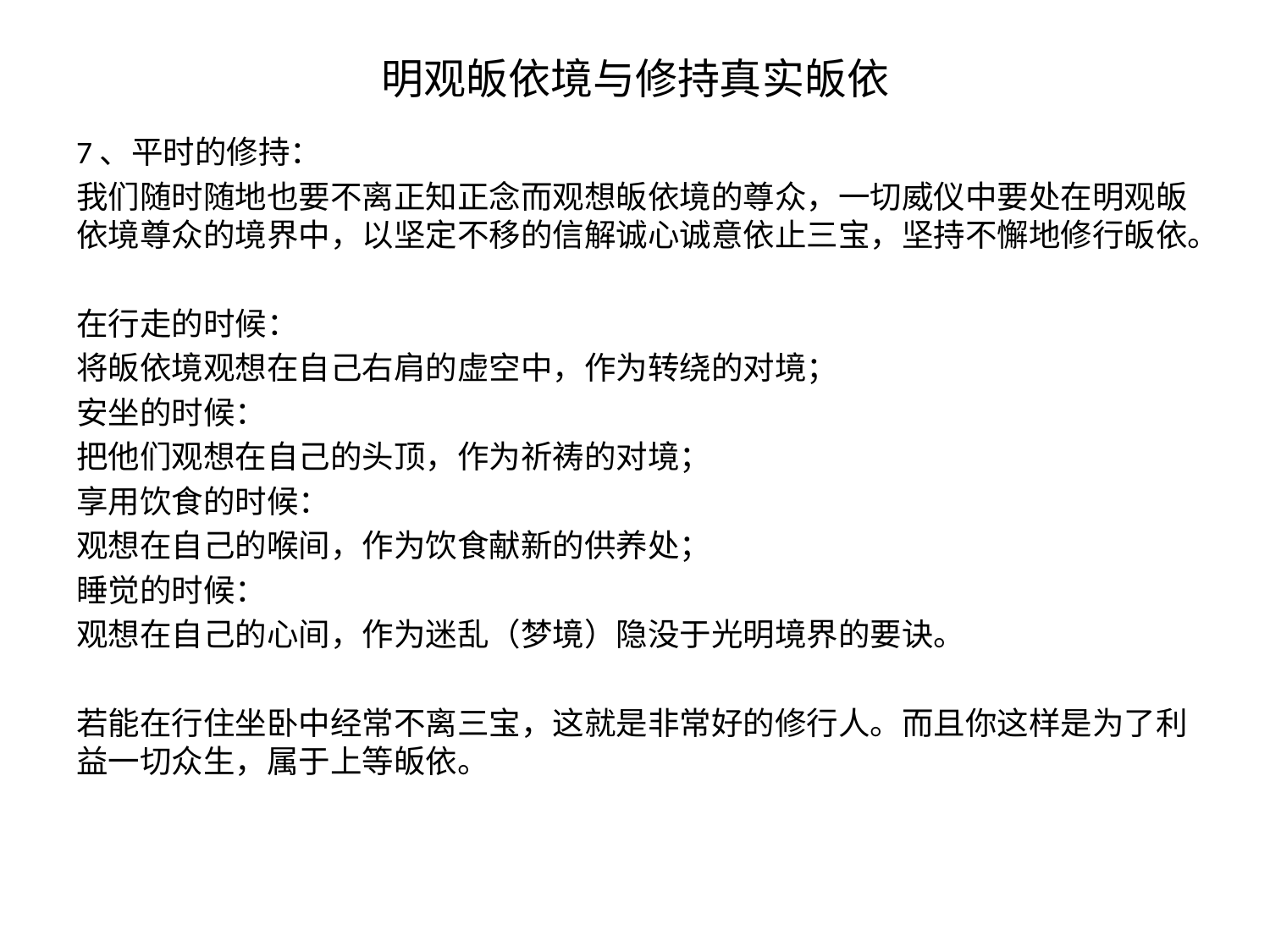

# 明观皈依境与修持真实皈依
7、平时的修持：
我们随时随地也要不离正知正念而观想皈依境的尊众，一切威仪中要处在明观皈依境尊众的境界中，以坚定不移的信解诚心诚意依止三宝，坚持不懈地修行皈依。

在行走的时候：
将皈依境观想在自己右肩的虚空中，作为转绕的对境；
安坐的时候：
把他们观想在自己的头顶，作为祈祷的对境；
享用饮食的时候：
观想在自己的喉间，作为饮食献新的供养处；
睡觉的时候：
观想在自己的心间，作为迷乱（梦境）隐没于光明境界的要诀。

若能在行住坐卧中经常不离三宝，这就是非常好的修行人。而且你这样是为了利益一切众生，属于上等皈依。